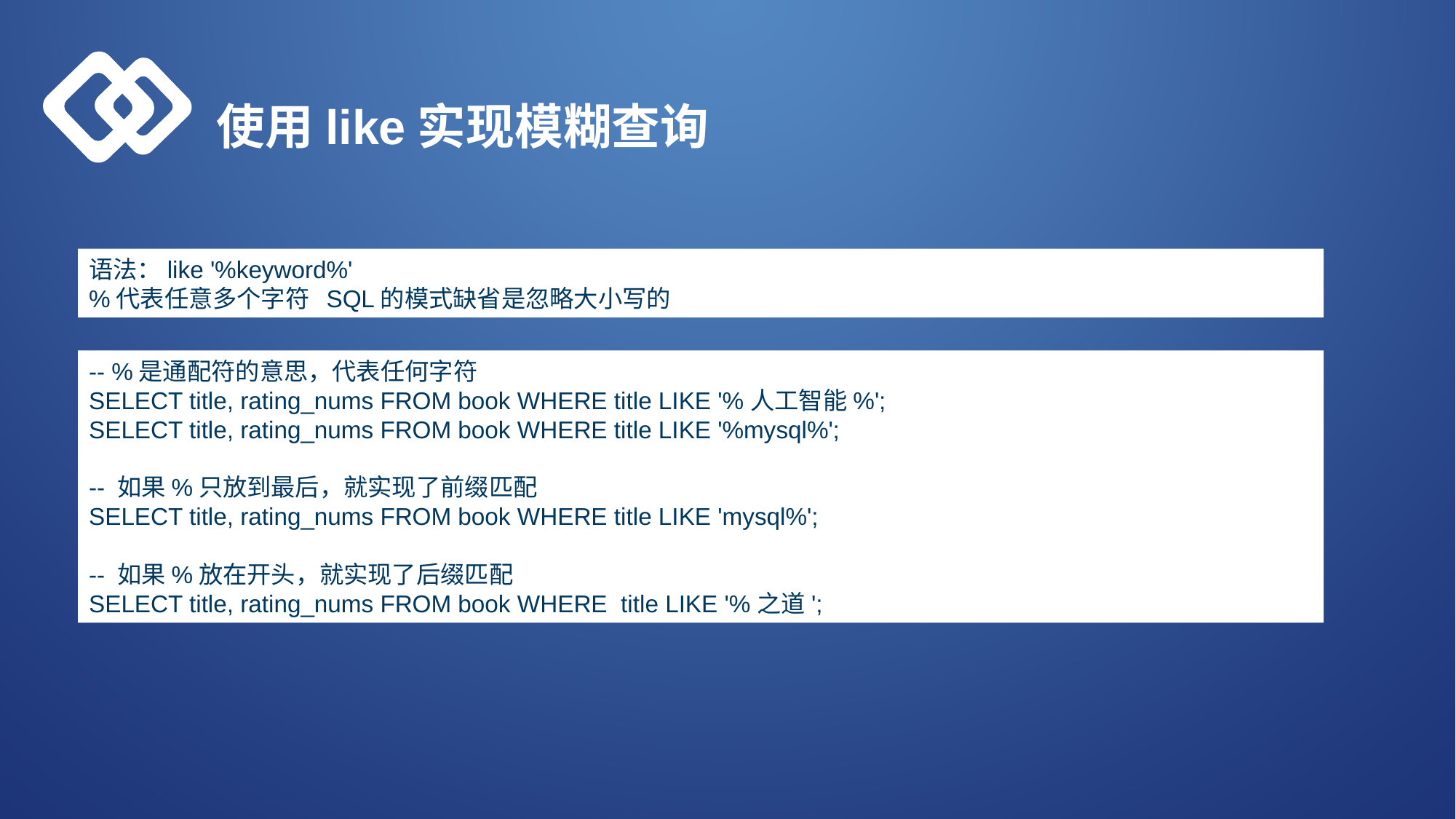

使用like实现模糊查询

语法：like '%keyword%'
%代表任意多个字符  SQL的模式缺省是忽略大小写的
-- %是通配符的意思，代表任何字符
SELECT title, rating_nums FROM book WHERE title LIKE '%人工智能%';
SELECT title, rating_nums FROM book WHERE title LIKE '%mysql%';

-- 如果%只放到最后，就实现了前缀匹配
SELECT title, rating_nums FROM book WHERE title LIKE 'mysql%';

-- 如果%放在开头，就实现了后缀匹配
SELECT title, rating_nums FROM book WHERE  title LIKE '%之道';